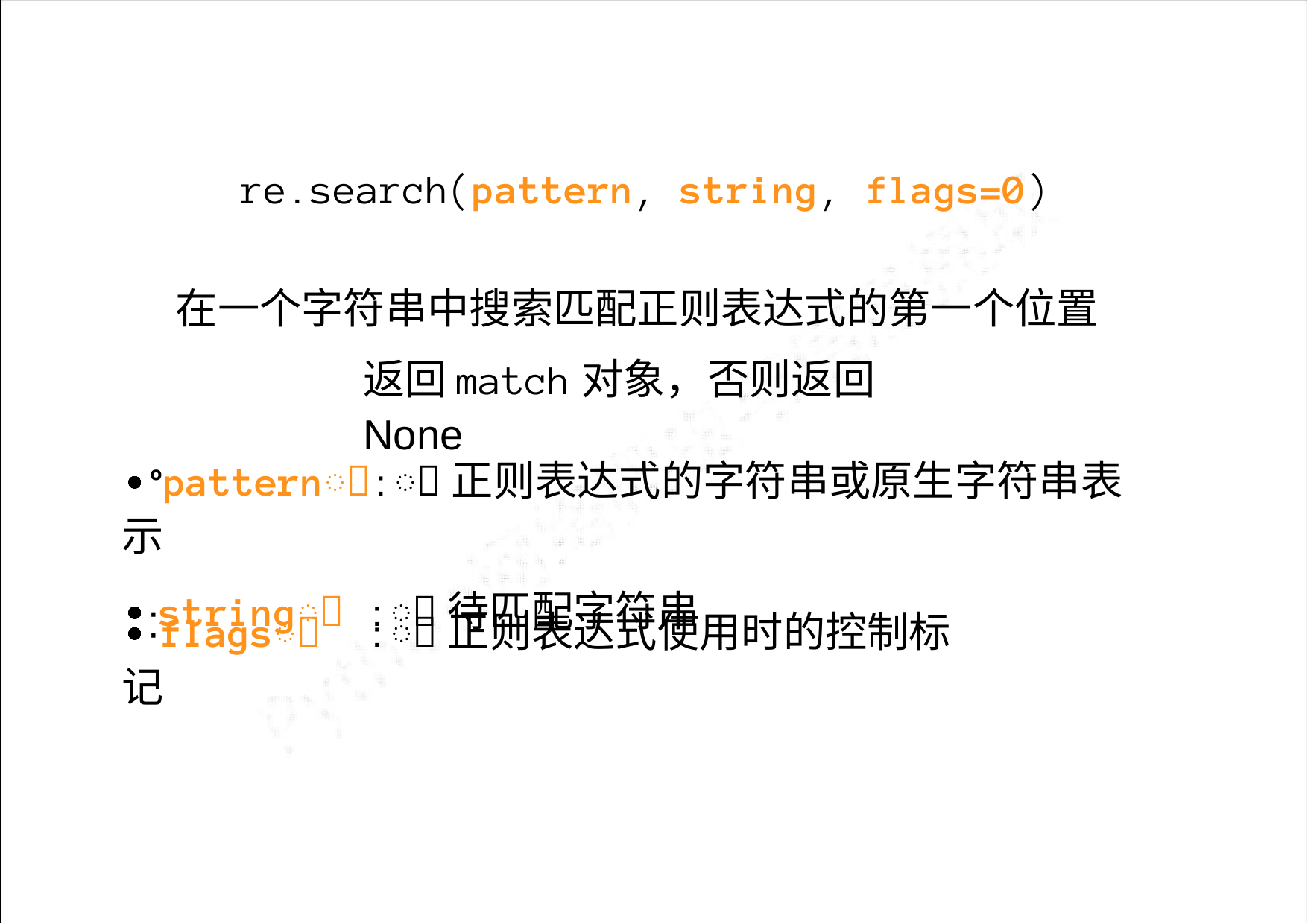

re.search(pattern, string, flags=0)
在一个字符串中搜索匹配正则表达式的第一个位置
返回match对象，否则返回None
∙ꢀpatternꢀ:ꢀ正则表达式的字符串或原生字符串表示
∙ꢀstringꢀ :ꢀ待匹配字符串
∙ꢀflagsꢀ :ꢀ正则表达式使用时的控制标记